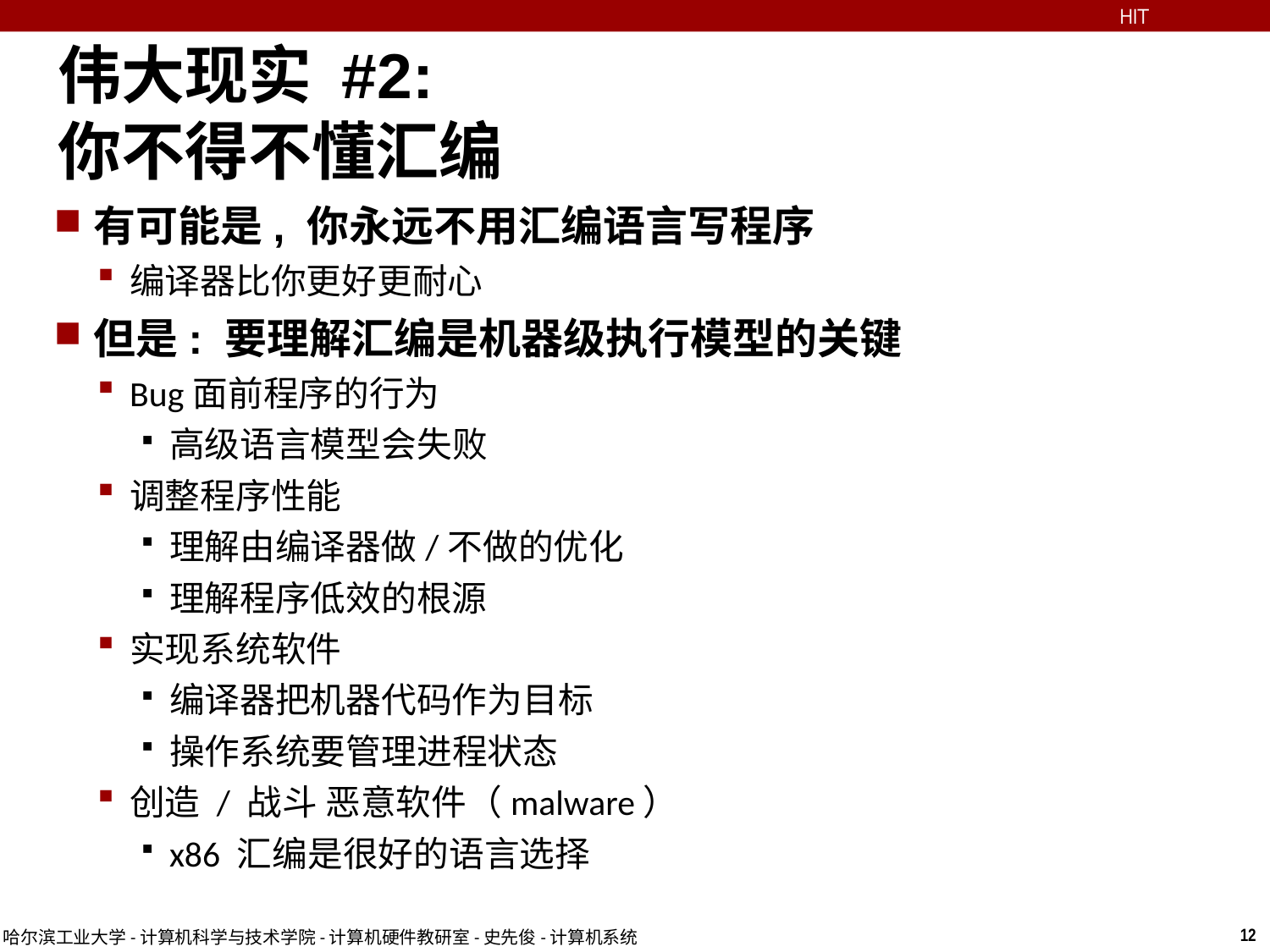

HIT
# 伟大现实 #2: 你不得不懂汇编
有可能是, 你永远不用汇编语言写程序
编译器比你更好更耐心
但是: 要理解汇编是机器级执行模型的关键
Bug面前程序的行为
高级语言模型会失败
调整程序性能
理解由编译器做/不做的优化
理解程序低效的根源
实现系统软件
编译器把机器代码作为目标
操作系统要管理进程状态
创造 / 战斗 恶意软件（malware）
x86 汇编是很好的语言选择